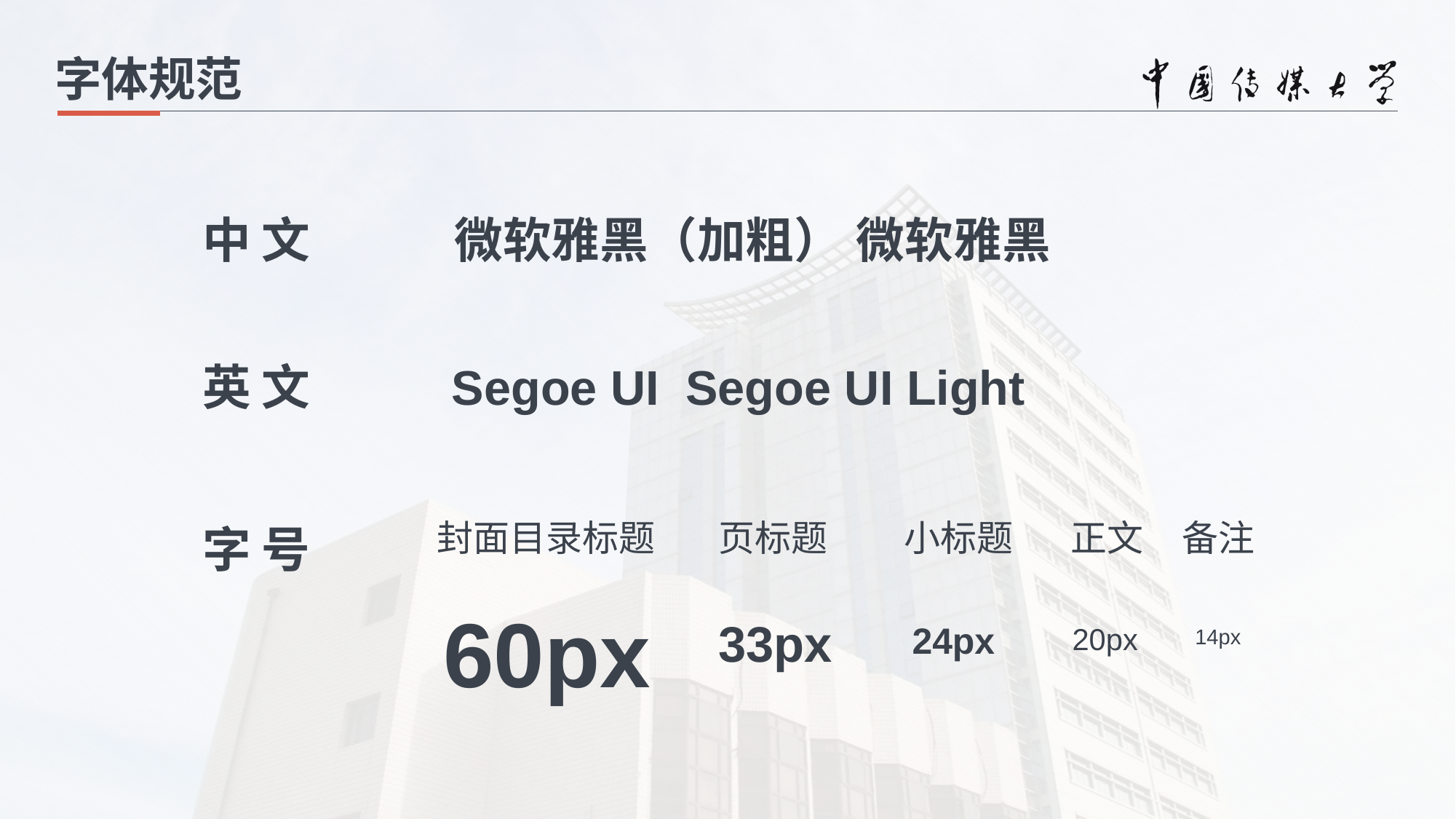

字体规范
微软雅黑
中 文
微软雅黑（加粗）
Segoe UI
Segoe UI Light
英 文
小标题
正文
备注
封面目录标题
页标题
字 号
60px
33px
24px
20px
14px